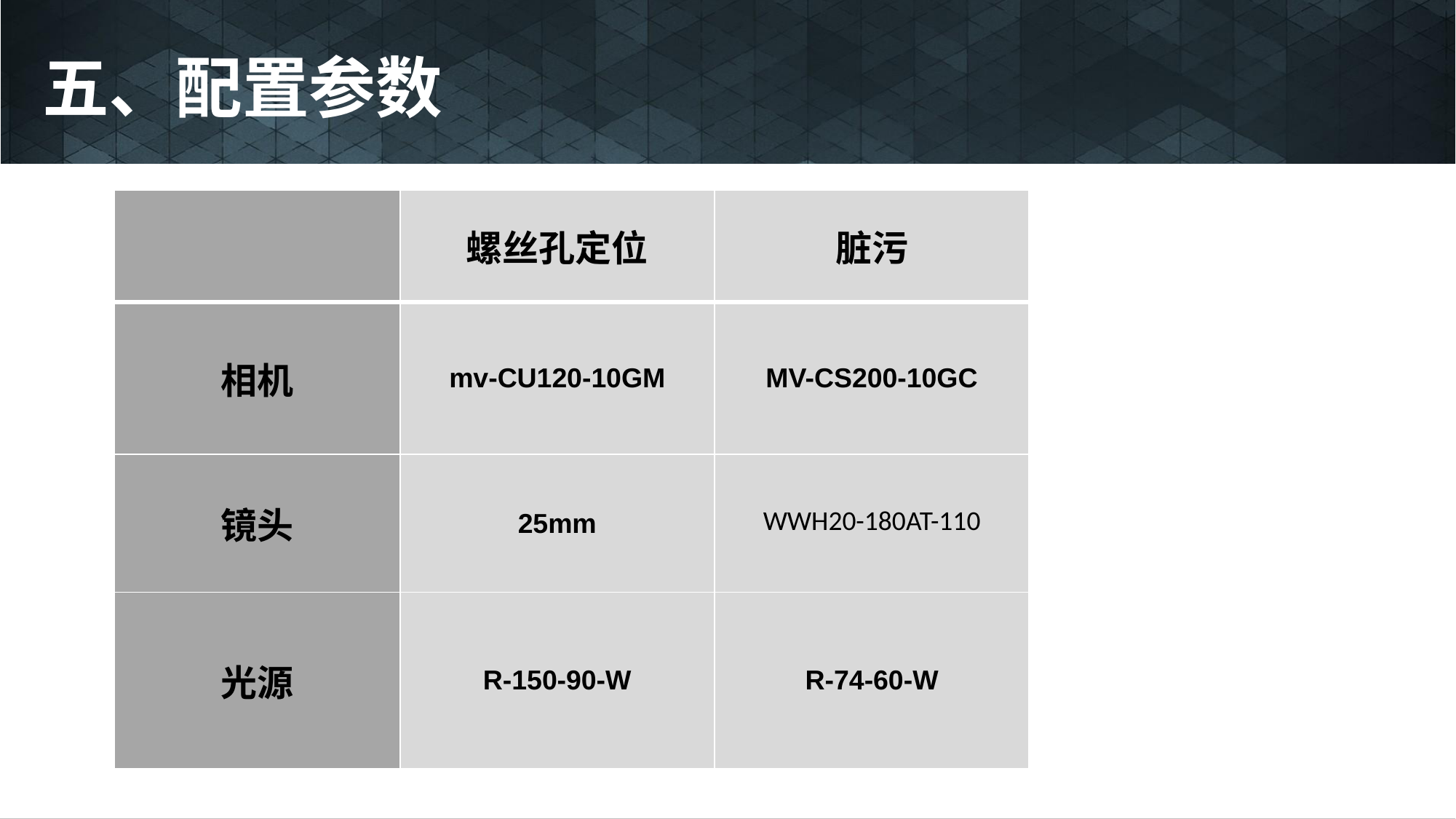

# 五、配置参数
|  | 螺丝孔定位 | 脏污 |
| --- | --- | --- |
| 相机 | mv-CU120-10GM | MV-CS200-10GC |
| 镜头 | 25mm | WWH20-180AT-110 |
| 光源 | R-150-90-W | R-74-60-W |